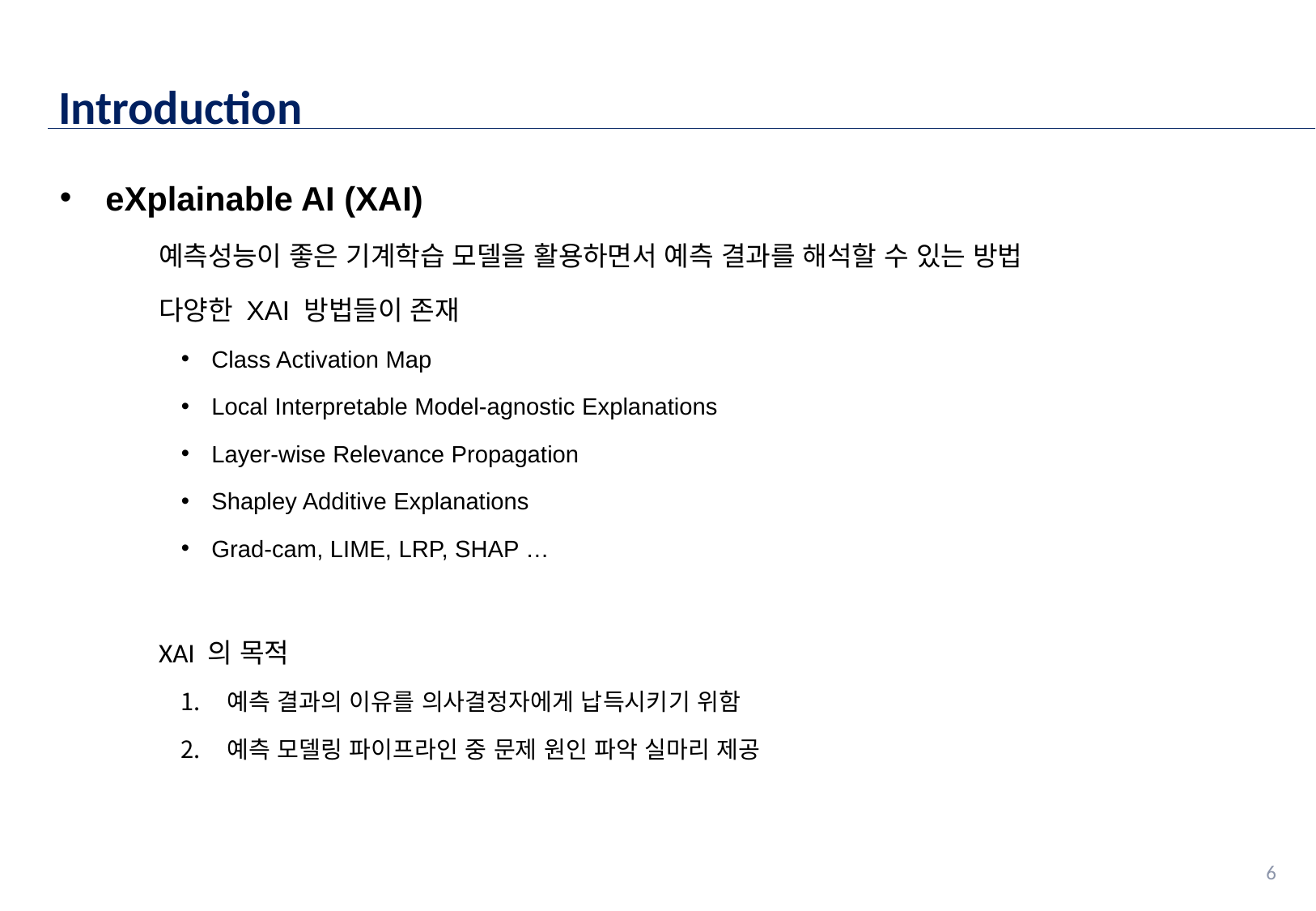

Introduction
eXplainable AI (XAI)
예측성능이 좋은 기계학습 모델을 활용하면서 예측 결과를 해석할 수 있는 방법
다양한 XAI 방법들이 존재
Class Activation Map
Local Interpretable Model-agnostic Explanations
Layer-wise Relevance Propagation
Shapley Additive Explanations
Grad-cam, LIME, LRP, SHAP …

XAI 의 목적
예측 결과의 이유를 의사결정자에게 납득시키기 위함
예측 모델링 파이프라인 중 문제 원인 파악 실마리 제공

6